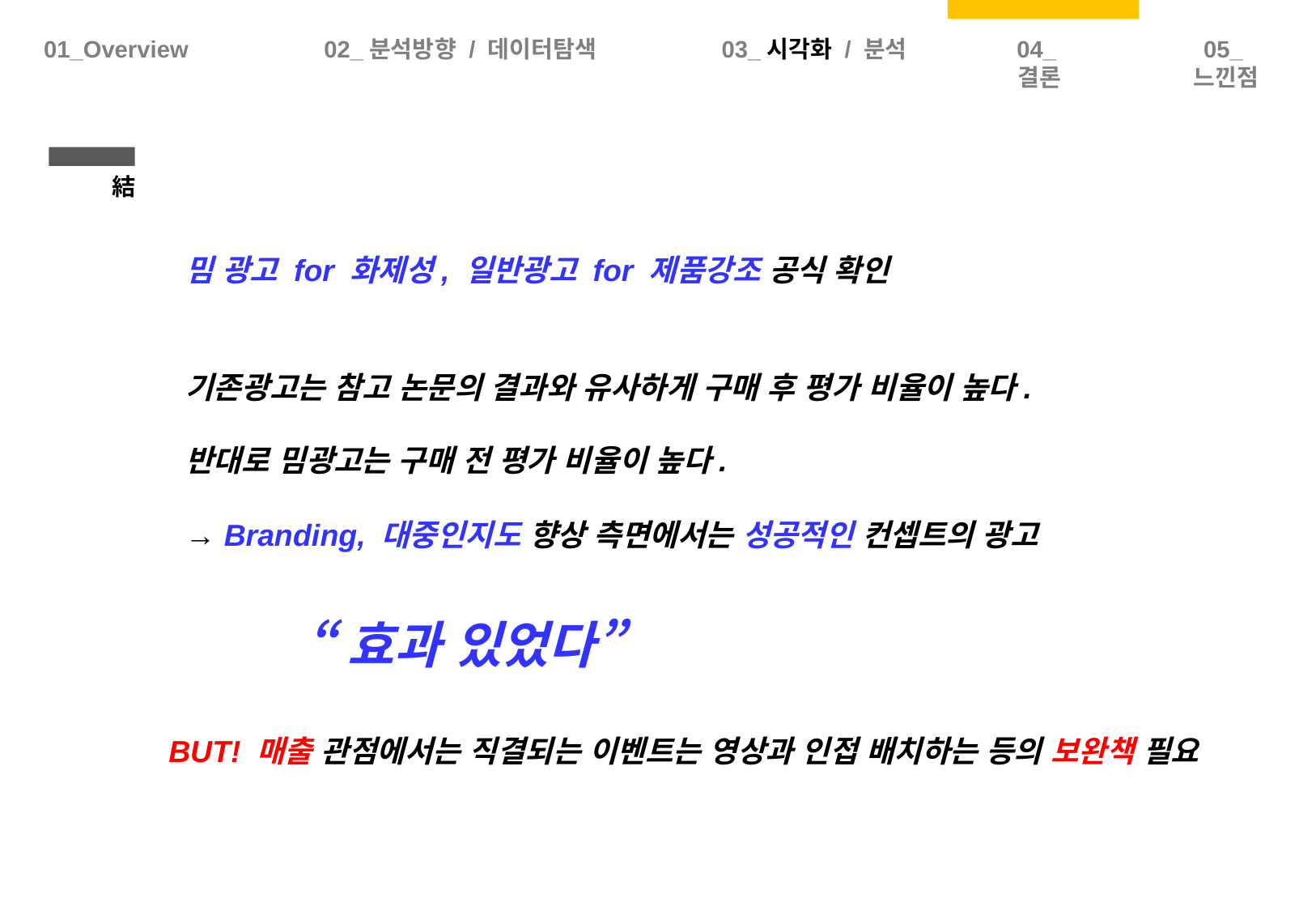

01_Overview
02_분석방향 / 데이터탐색
03_시각화 / 분석
04_결론
05_느낀점

結
밈 광고 for 화제성, 일반광고 for 제품강조 공식 확인
기존광고는 참고 논문의 결과와 유사하게 구매 후 평가 비율이 높다.
반대로 밈광고는 구매 전 평가 비율이 높다.
→ Branding, 대중인지도 향상 측면에서는 성공적인 컨셉트의 광고
	“효과 있었다”
BUT! 매출 관점에서는 직결되는 이벤트는 영상과 인접 배치하는 등의 보완책 필요